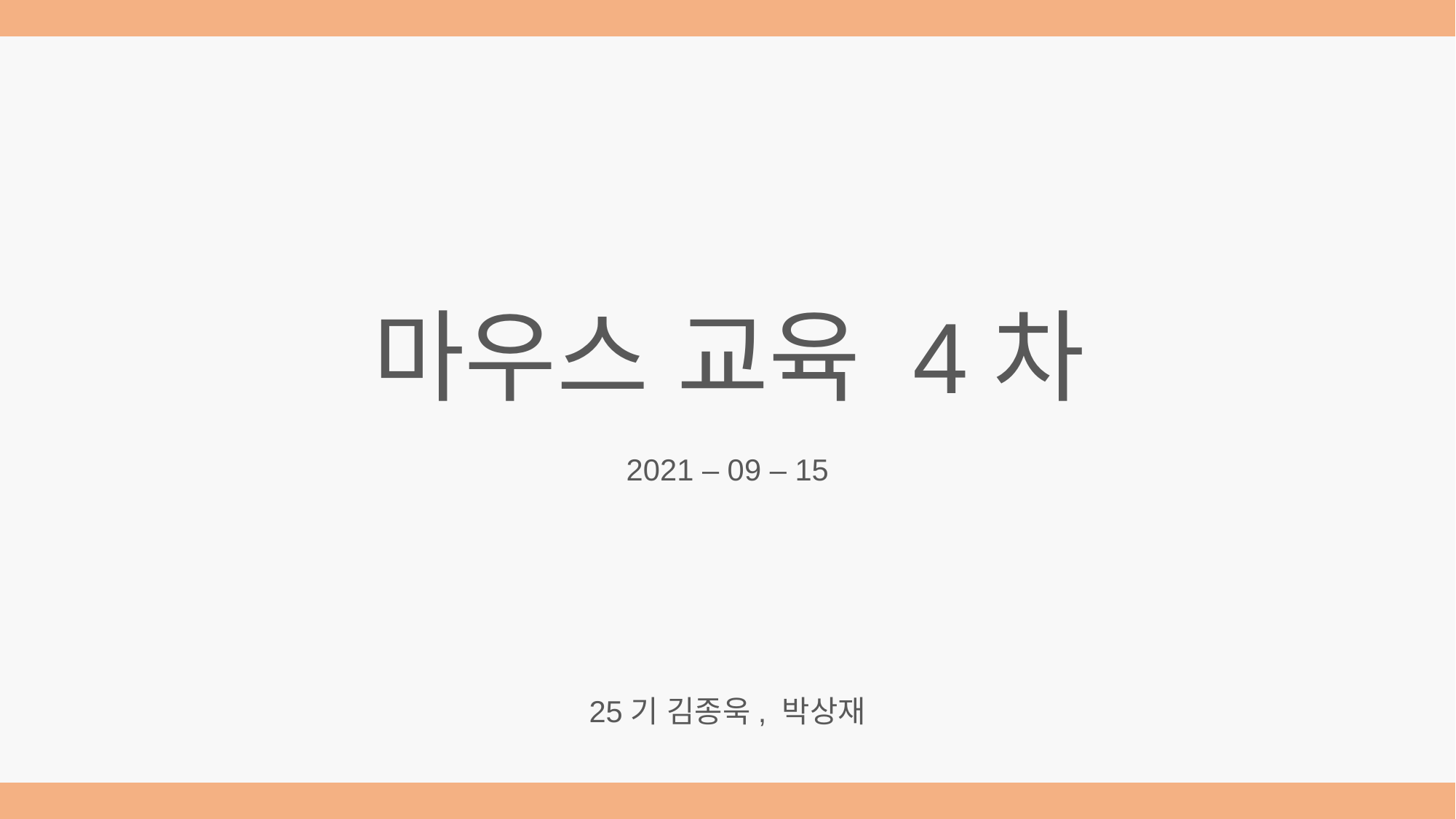

마우스 교육 4차
2021 – 09 – 15
25기 김종욱, 박상재